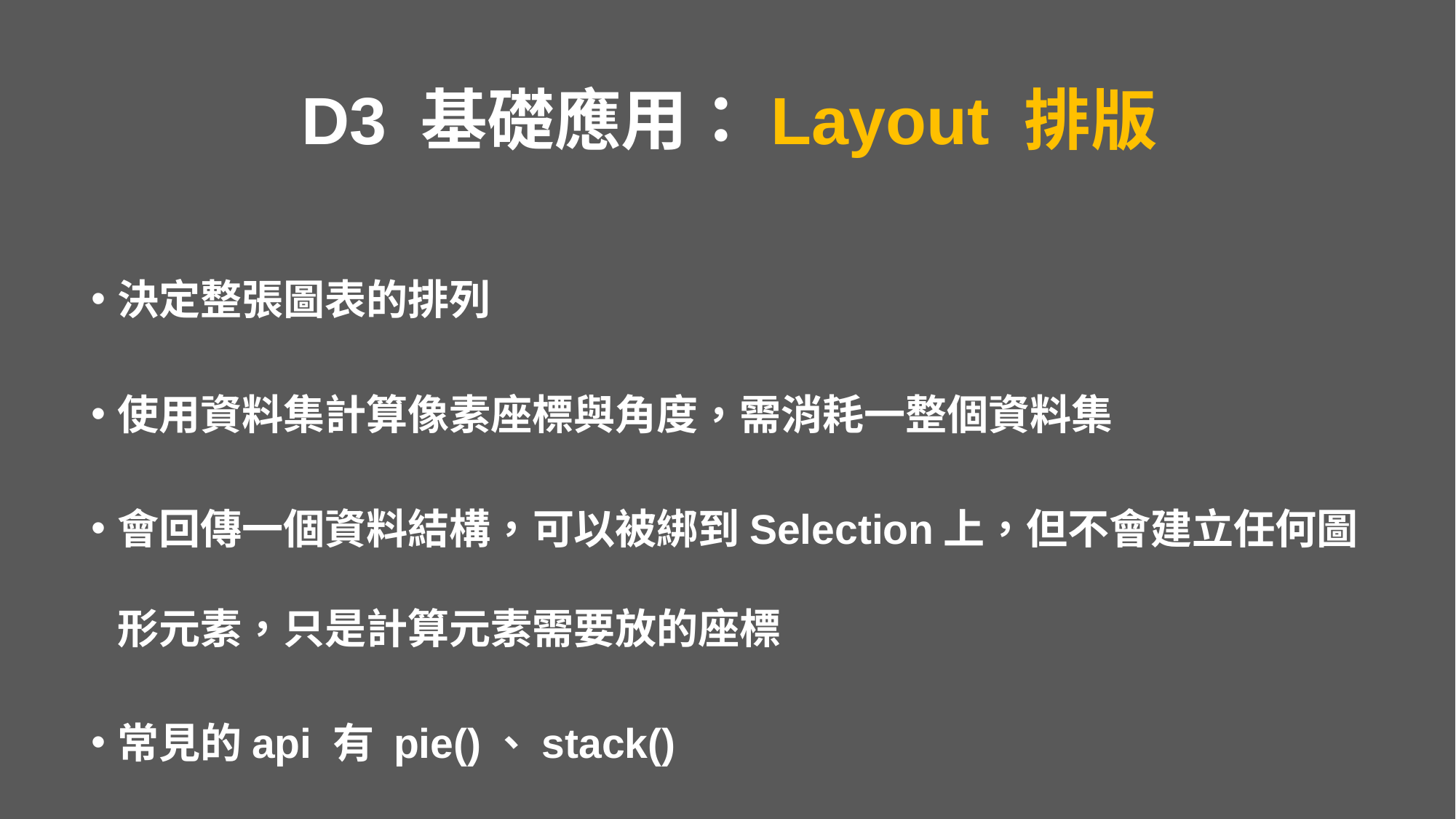

# D3 基礎應用：Layout 排版
決定整張圖表的排列
使用資料集計算像素座標與角度，需消耗一整個資料集
會回傳一個資料結構，可以被綁到Selection上，但不會建立任何圖形元素，只是計算元素需要放的座標
常見的api 有 pie()、stack()